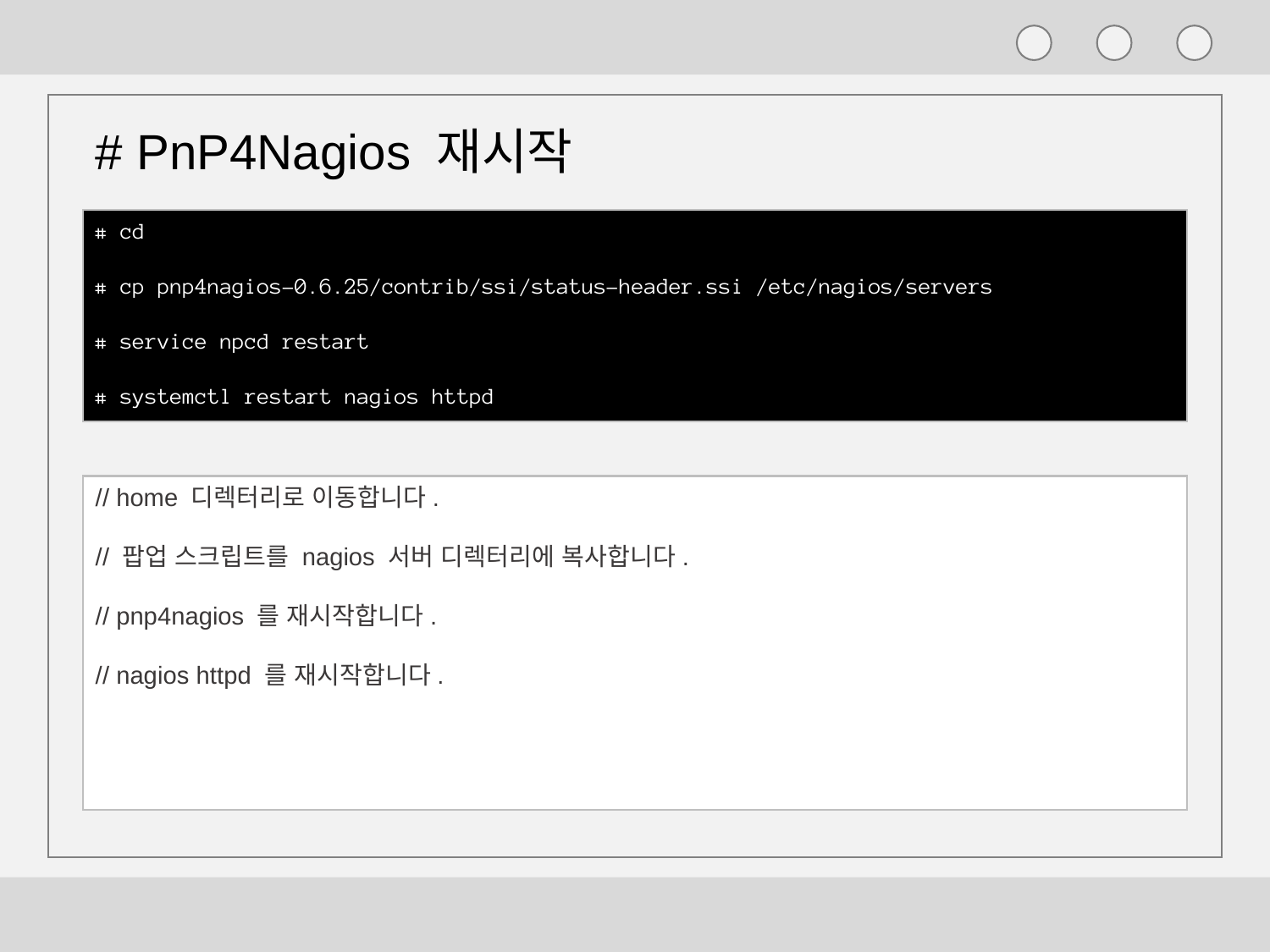

# PnP4Nagios 재시작
# cd

# cp pnp4nagios-0.6.25/contrib/ssi/status-header.ssi /etc/nagios/servers

# service npcd restart

# systemctl restart nagios httpd
// home 디렉터리로 이동합니다.

// 팝업 스크립트를 nagios 서버 디렉터리에 복사합니다.

// pnp4nagios 를 재시작합니다.

// nagios httpd 를 재시작합니다.